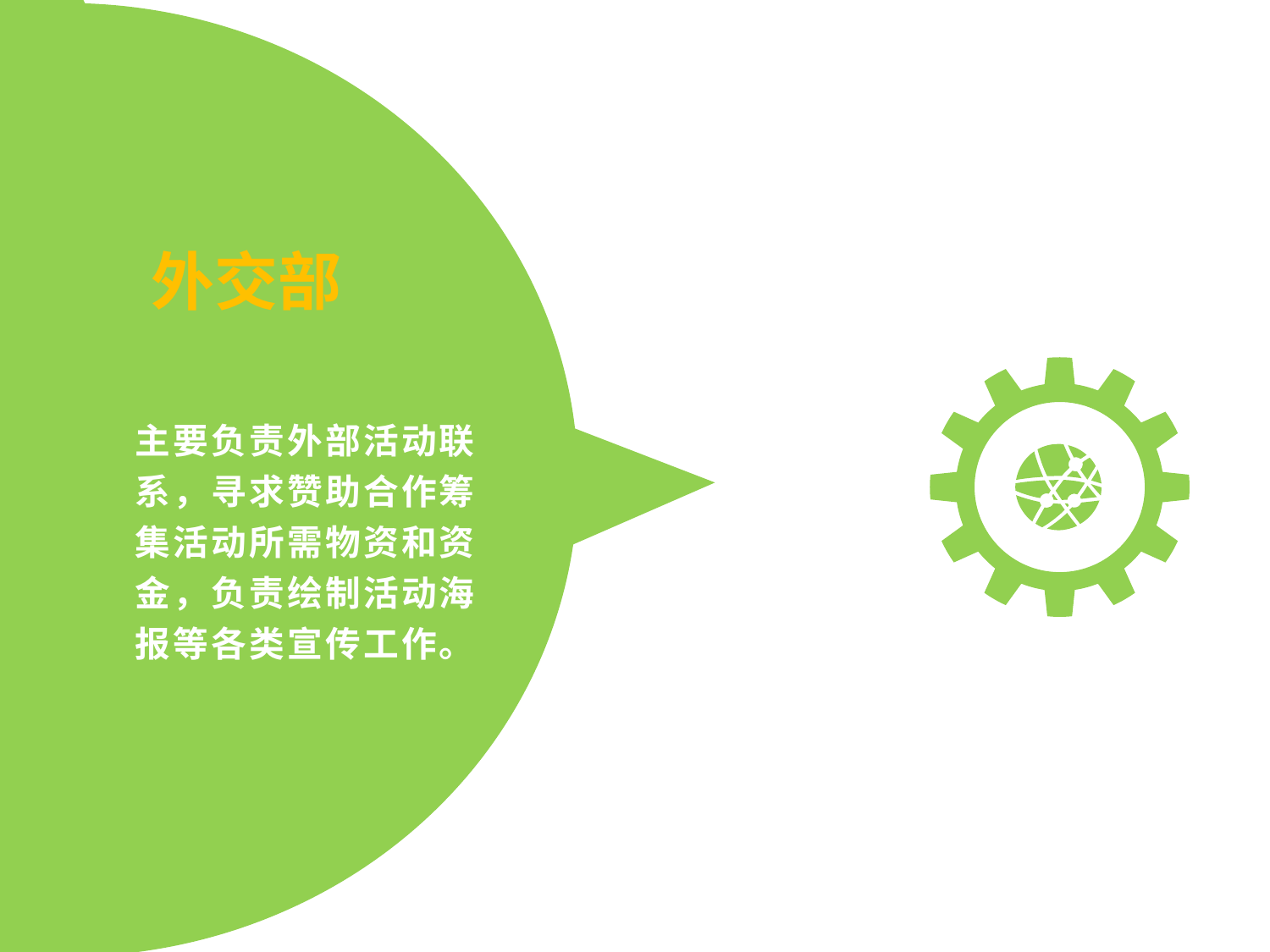

外交部

主要负责外部活动联系，寻求赞助合作筹集活动所需物资和资金，负责绘制活动海报等各类宣传工作。